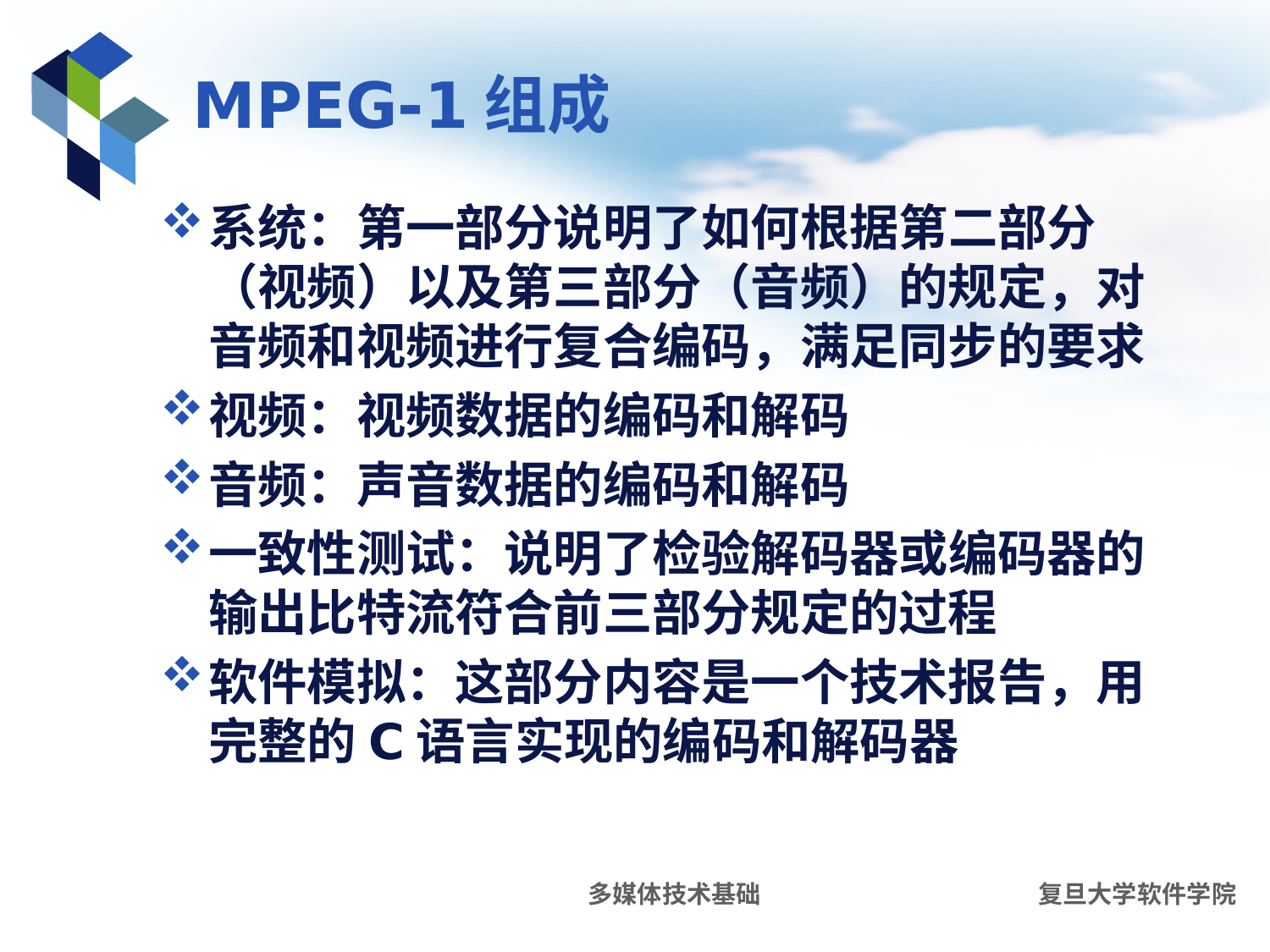

# MPEG-1组成
系统：第一部分说明了如何根据第二部分（视频）以及第三部分（音频）的规定，对音频和视频进行复合编码，满足同步的要求
视频：视频数据的编码和解码
音频：声音数据的编码和解码
一致性测试：说明了检验解码器或编码器的输出比特流符合前三部分规定的过程
软件模拟：这部分内容是一个技术报告，用完整的C语言实现的编码和解码器

多媒体技术基础